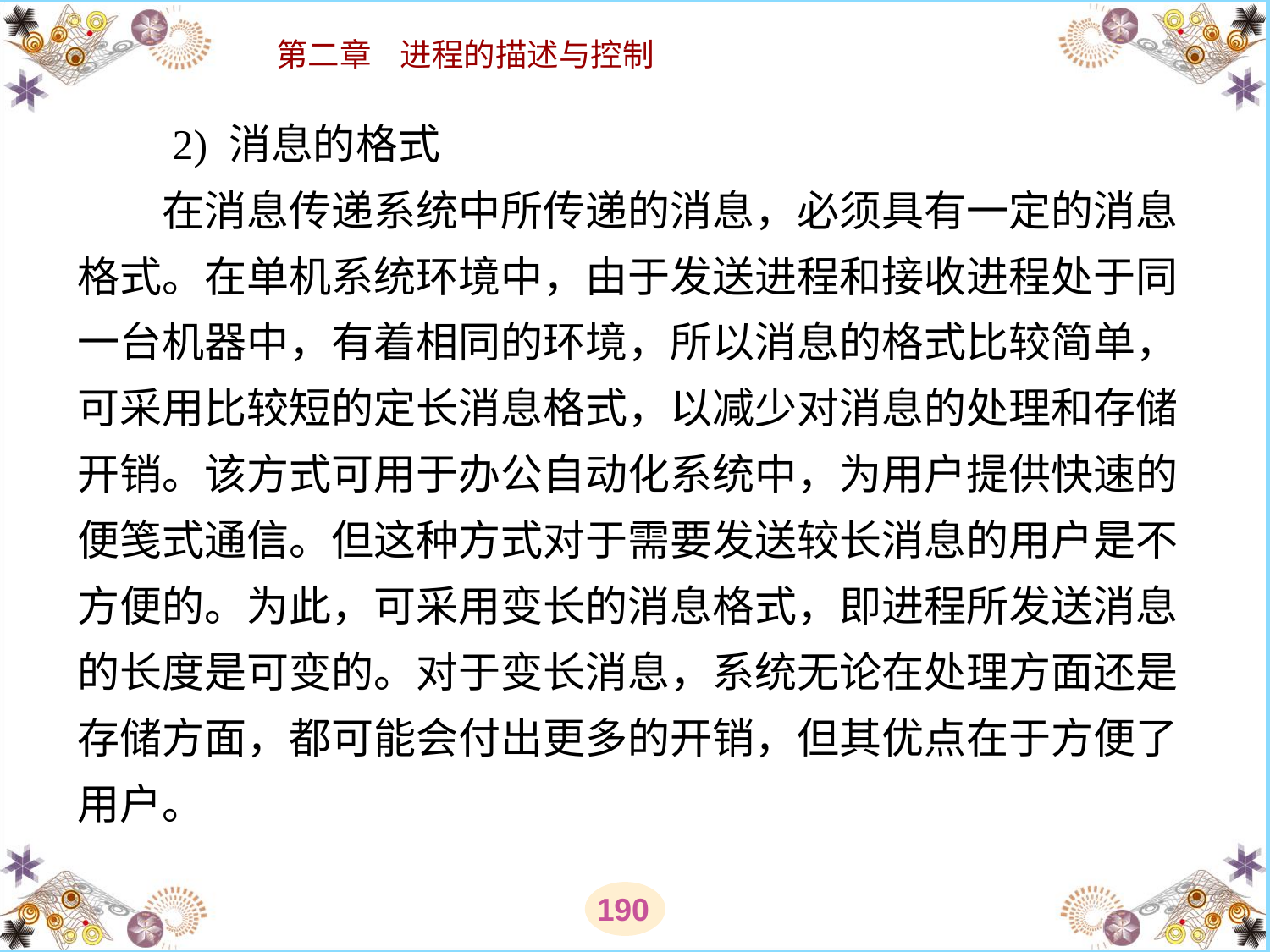

# 2) 消息的格式 　　在消息传递系统中所传递的消息，必须具有一定的消息格式。在单机系统环境中，由于发送进程和接收进程处于同一台机器中，有着相同的环境，所以消息的格式比较简单，可采用比较短的定长消息格式，以减少对消息的处理和存储开销。该方式可用于办公自动化系统中，为用户提供快速的便笺式通信。但这种方式对于需要发送较长消息的用户是不方便的。为此，可采用变长的消息格式，即进程所发送消息的长度是可变的。对于变长消息，系统无论在处理方面还是存储方面，都可能会付出更多的开销，但其优点在于方便了用户。